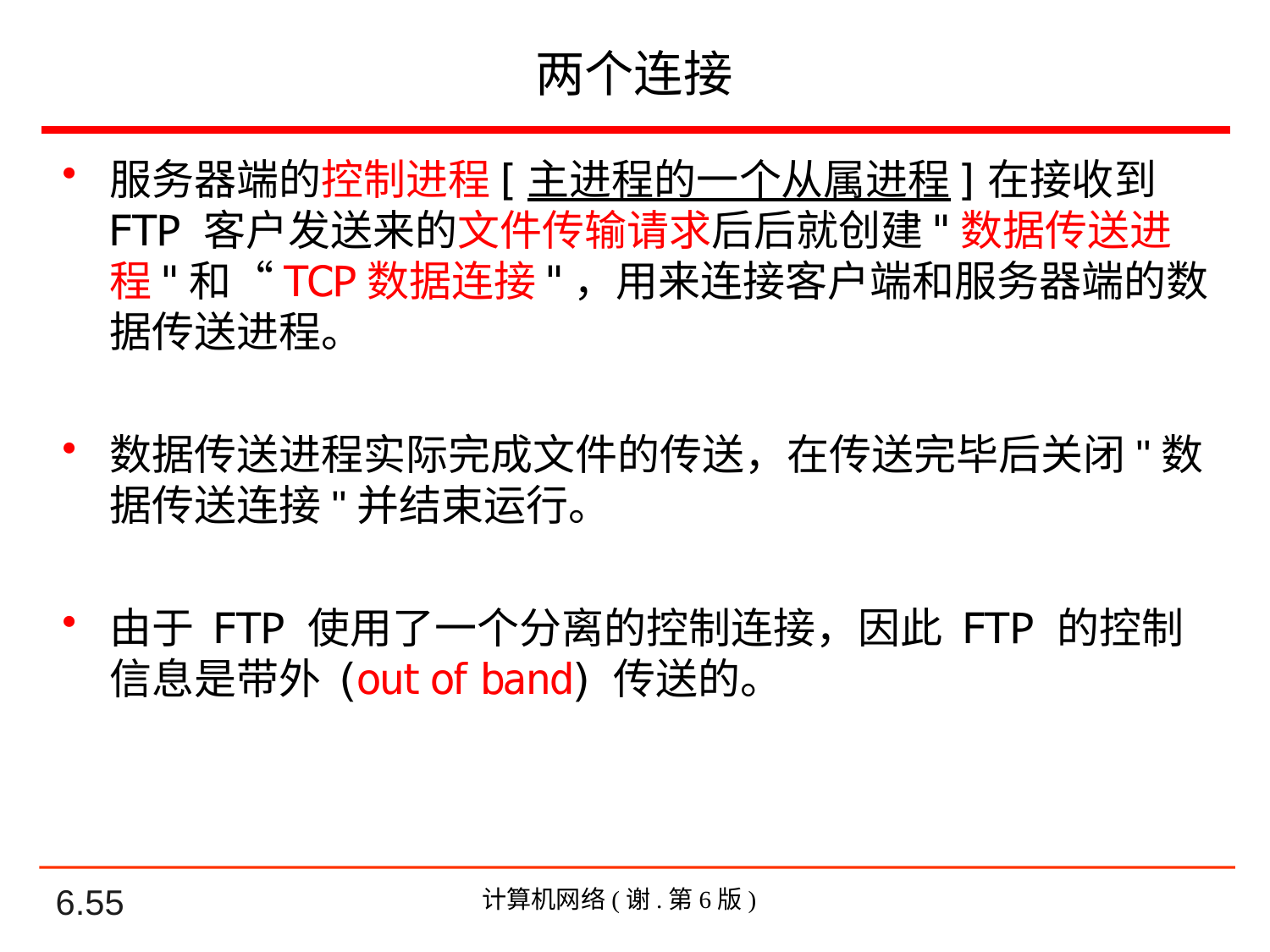

# 两个连接
服务器端的控制进程[主进程的一个从属进程]在接收到 FTP 客户发送来的文件传输请求后后就创建"数据传送进程"和“TCP数据连接"，用来连接客户端和服务器端的数据传送进程。

数据传送进程实际完成文件的传送，在传送完毕后关闭"数据传送连接"并结束运行。

由于 FTP 使用了一个分离的控制连接，因此 FTP 的控制信息是带外 (out of band) 传送的。